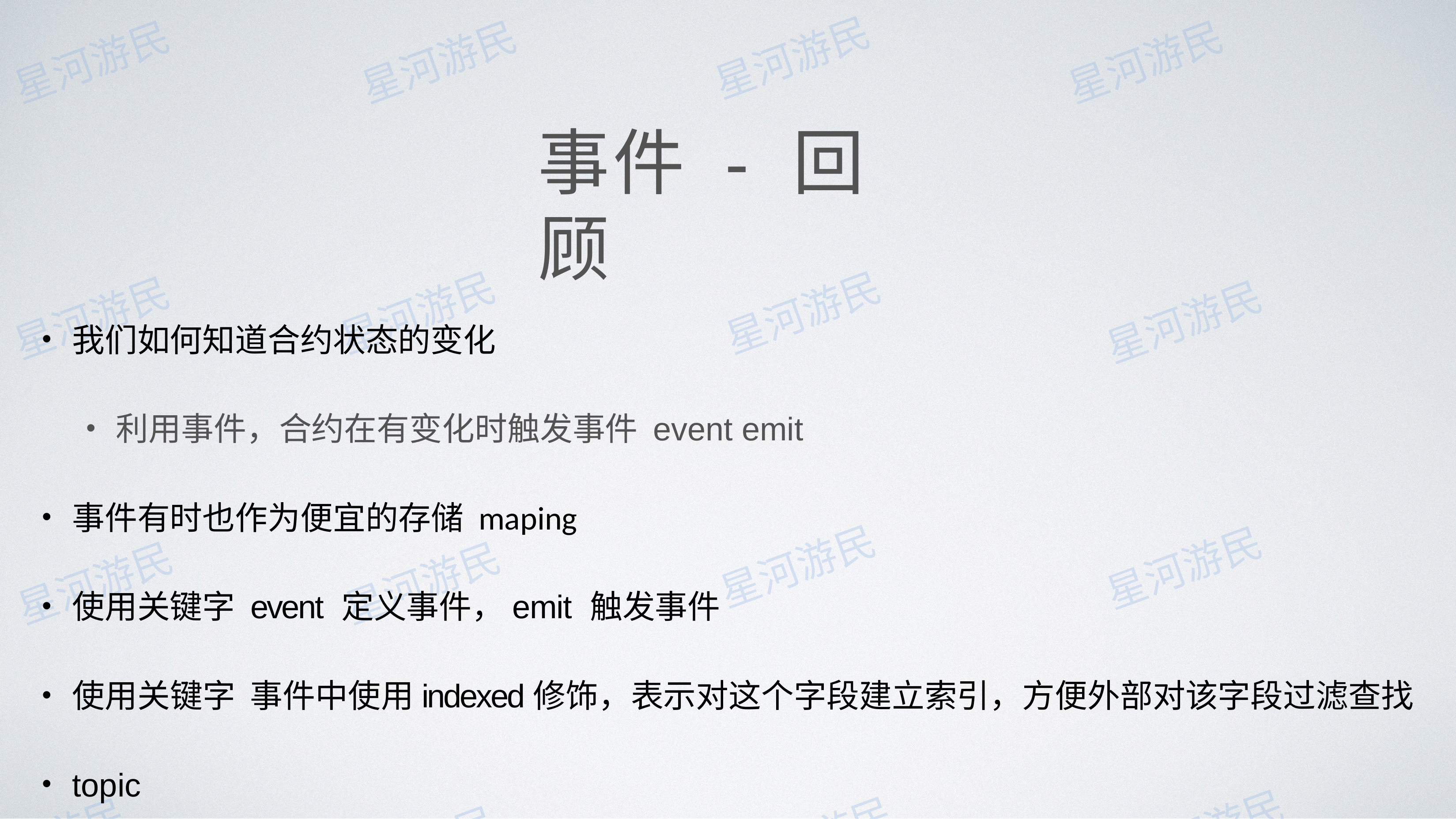

# 事件 - 回顾
我们如何知道合约状态的变化
利⽤事件，合约在有变化时触发事件 event emit
事件有时也作为便宜的存储 maping
使⽤关键字 event 定义事件，emit 触发事件
使⽤关键字  事件中使⽤indexed修饰，表示对这个字段建⽴索引，⽅便外部对该字段过滤查找
topic